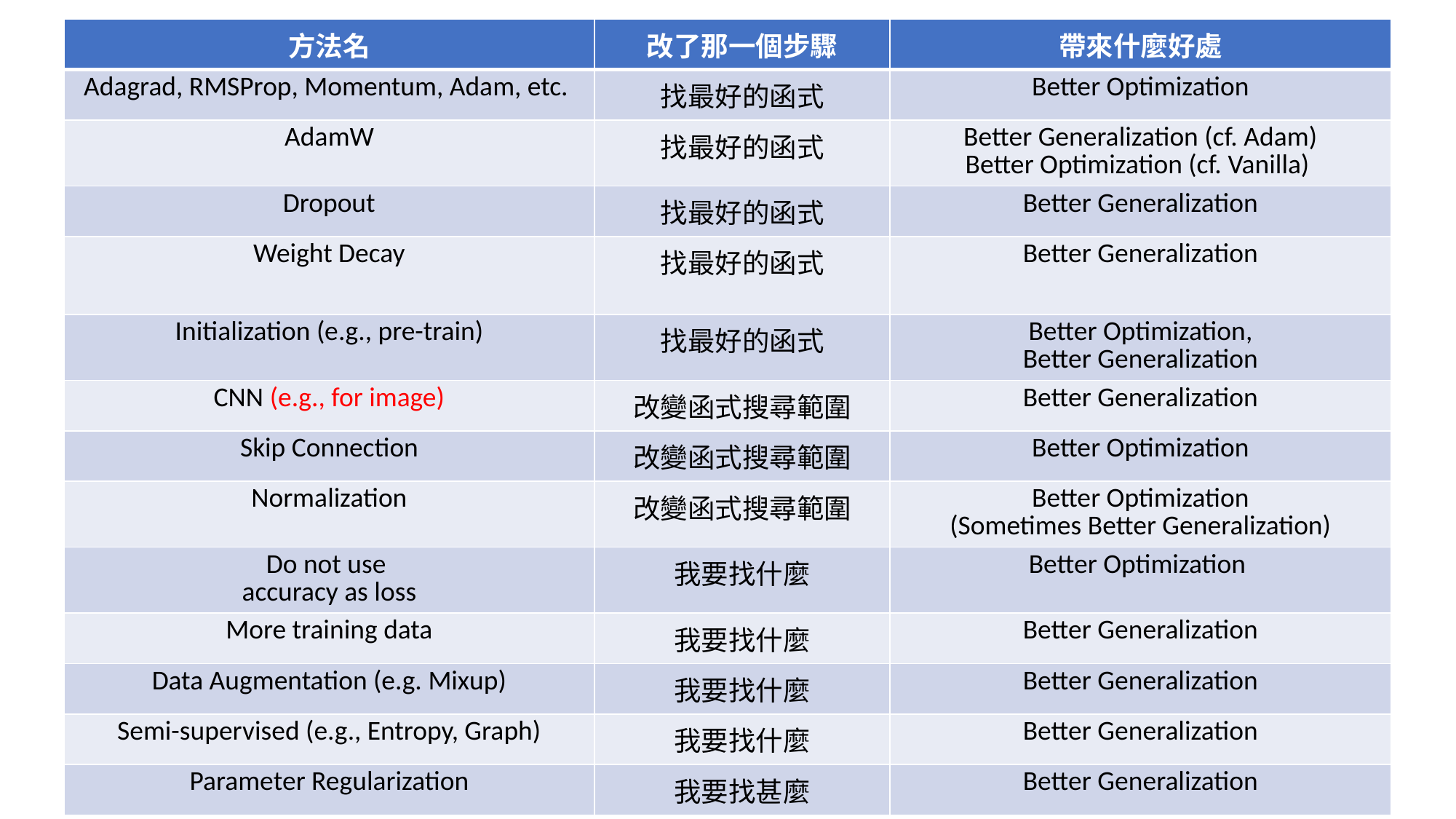

| 方法名 | 改了那一個步驟 | 帶來什麼好處 |
| --- | --- | --- |
| Adagrad, RMSProp, Momentum, Adam, etc. | 找最好的函式 | Better Optimization |
| AdamW | 找最好的函式 | Better Generalization (cf. Adam) Better Optimization (cf. Vanilla) |
| Dropout | 找最好的函式 | Better Generalization |
| Weight Decay | 找最好的函式 | Better Generalization |
| Initialization (e.g., pre-train) | 找最好的函式 | Better Optimization, Better Generalization |
| CNN (e.g., for image) | 改變函式搜尋範圍 | Better Generalization |
| Skip Connection | 改變函式搜尋範圍 | Better Optimization |
| Normalization | 改變函式搜尋範圍 | Better Optimization (Sometimes Better Generalization) |
| Do not use accuracy as loss | 我要找什麼 | Better Optimization |
| More training data | 我要找什麼 | Better Generalization |
| Data Augmentation (e.g. Mixup) | 我要找什麼 | Better Generalization |
| Semi-supervised (e.g., Entropy, Graph) | 我要找什麼 | Better Generalization |
| Parameter Regularization | 我要找甚麼 | Better Generalization |
# Concluding Remarks